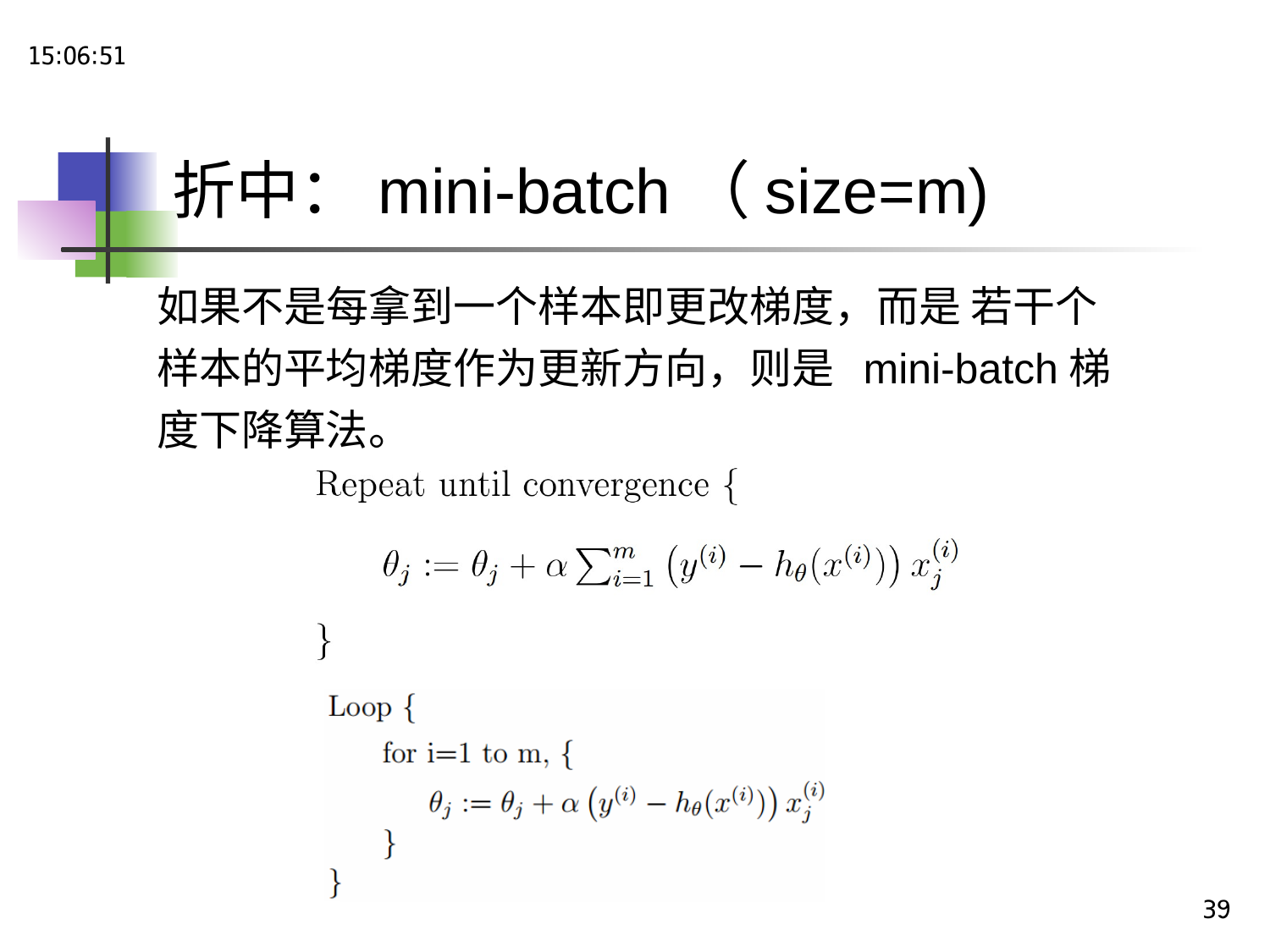

15:06:51
# 折中：mini-batch（size=m)
如果不是每拿到一个样本即更改梯度，而是 若干个样本的平均梯度作为更新方向，则是  mini-batch梯度下降算法。

39